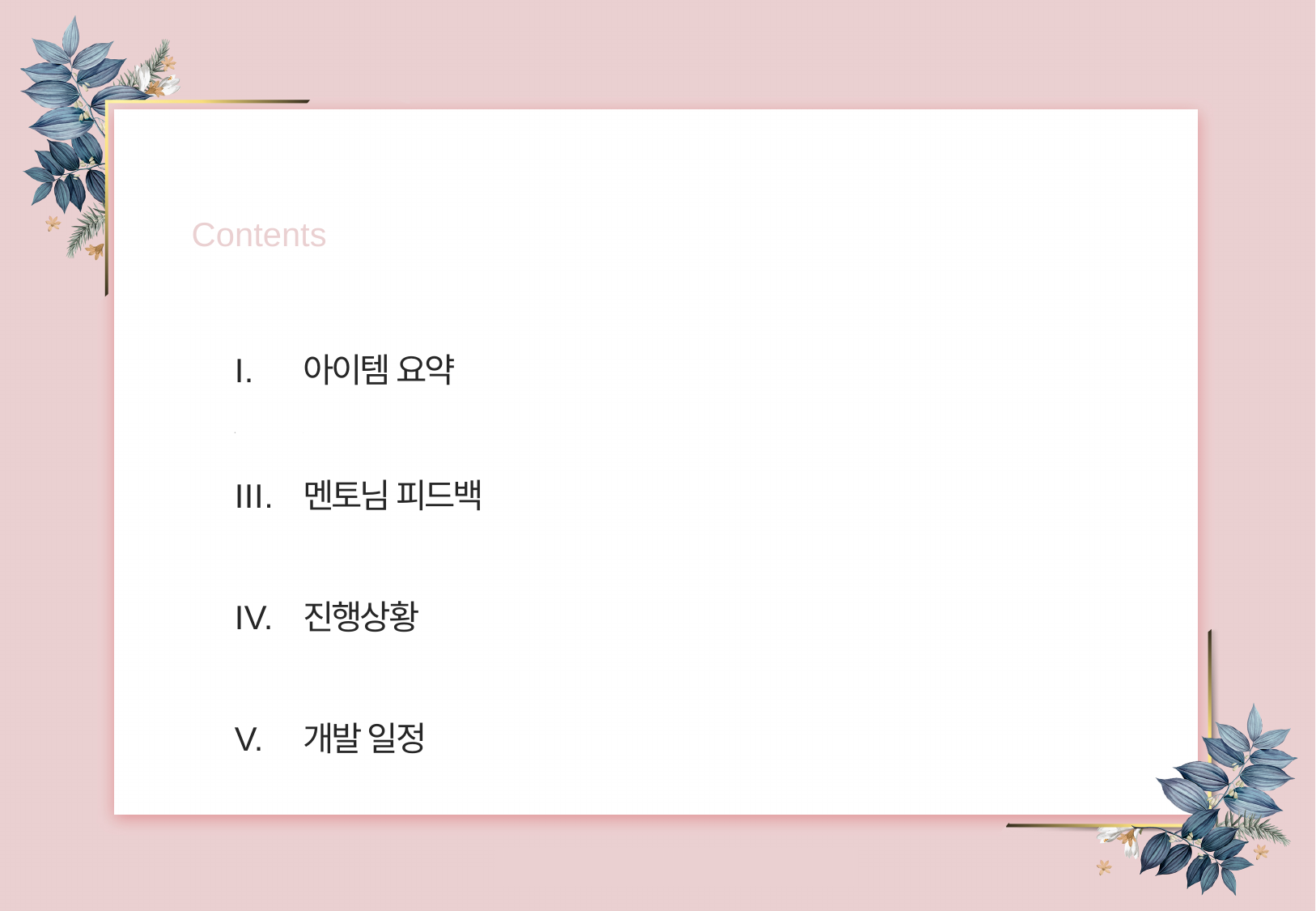

Contents
아이템 요약

.
멘토님 피드백

진행상황

개발 일정